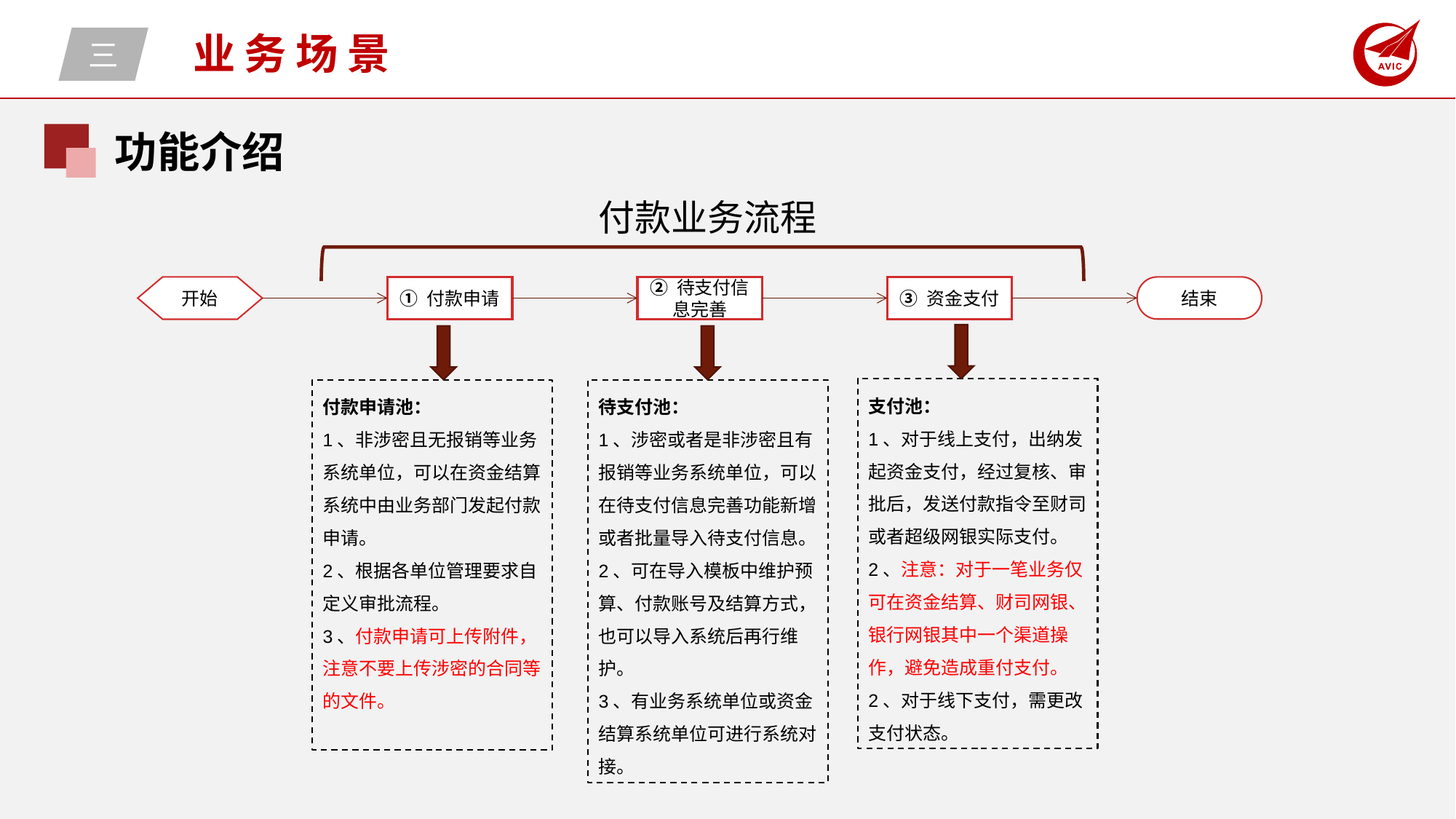

三
业务场景

功能介绍

付款业务流程
开始
① 付款申请
② 待支付信息完善
③ 资金支付
结束

支付池：
1、对于线上支付，出纳发起资金支付，经过复核、审批后，发送付款指令至财司或者超级网银实际支付。
2、注意：对于一笔业务仅可在资金结算、财司网银、银行网银其中一个渠道操作，避免造成重付支付。
2、对于线下支付，需更改支付状态。
付款申请池：
1、非涉密且无报销等业务系统单位，可以在资金结算系统中由业务部门发起付款申请。
2、根据各单位管理要求自定义审批流程。
3、付款申请可上传附件，注意不要上传涉密的合同等的文件。

待支付池：
1、涉密或者是非涉密且有报销等业务系统单位，可以在待支付信息完善功能新增或者批量导入待支付信息。
2、可在导入模板中维护预算、付款账号及结算方式，也可以导入系统后再行维护。
3、有业务系统单位或资金结算系统单位可进行系统对接。